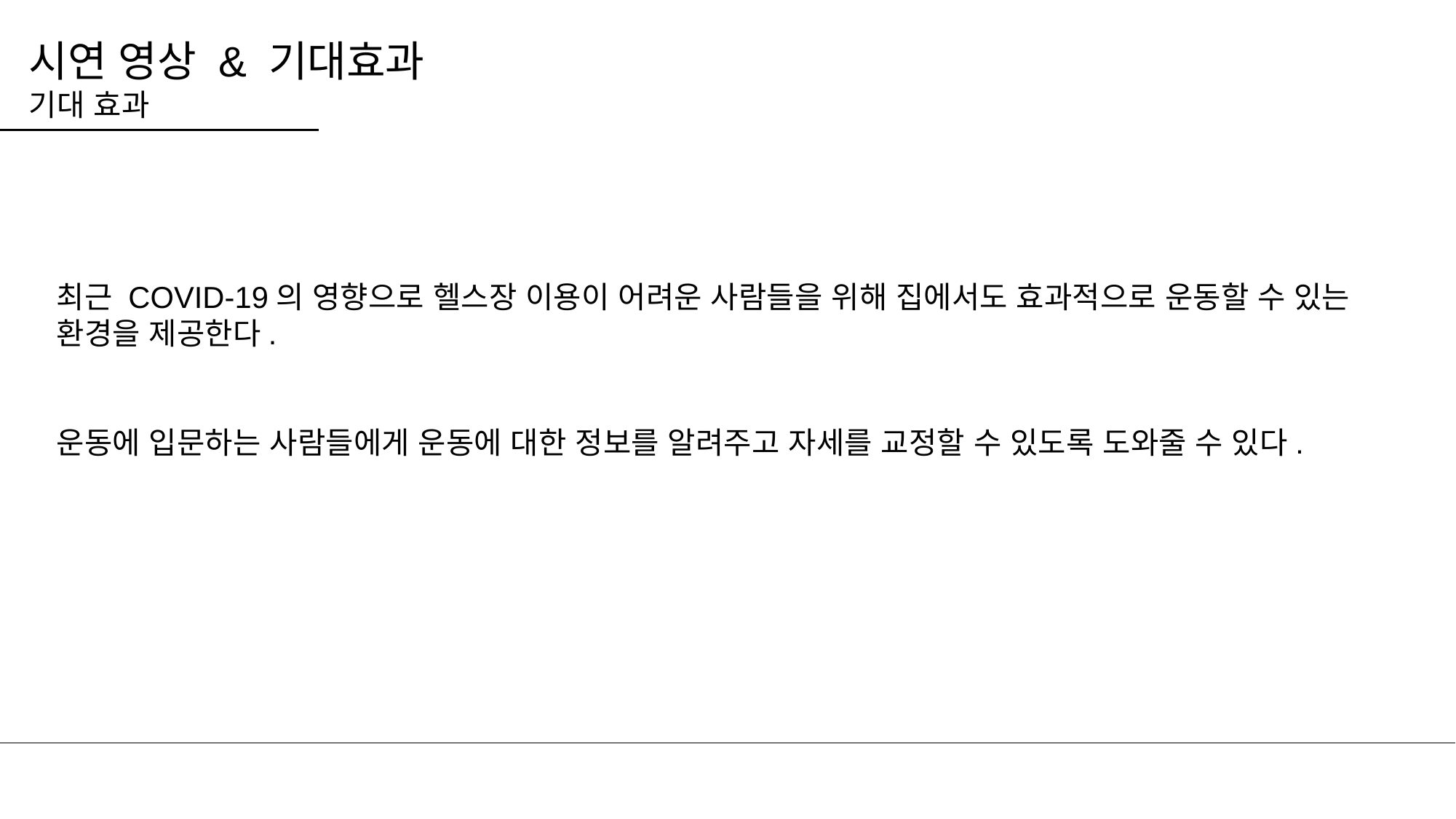

시연 영상 & 기대효과
기대 효과
최근 COVID-19의 영향으로 헬스장 이용이 어려운 사람들을 위해 집에서도 효과적으로 운동할 수 있는
환경을 제공한다.

운동에 입문하는 사람들에게 운동에 대한 정보를 알려주고 자세를 교정할 수 있도록 도와줄 수 있다.